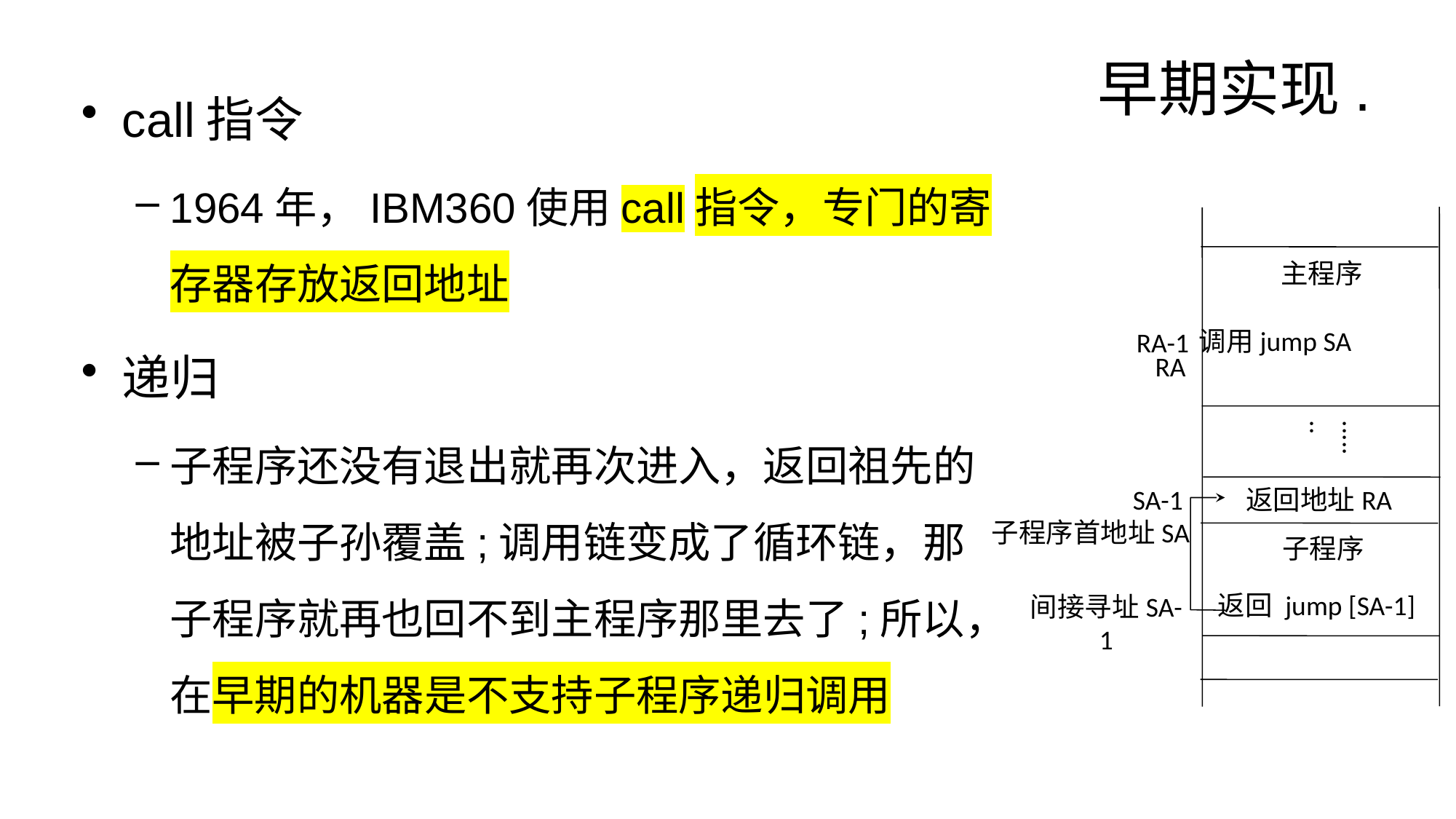

# 早期实现.
call指令
1964年，IBM360使用call指令，专门的寄存器存放返回地址
递归
子程序还没有退出就再次进入，返回祖先的地址被子孙覆盖;调用链变成了循环链，那子程序就再也回不到主程序那里去了;所以，在早期的机器是不支持子程序递归调用
主程序
调用jump SA
RA-1
RA
.......
SA-1
返回地址RA

子程序首地址SA
子程序
返回 jump [SA-1]
间接寻址SA-1